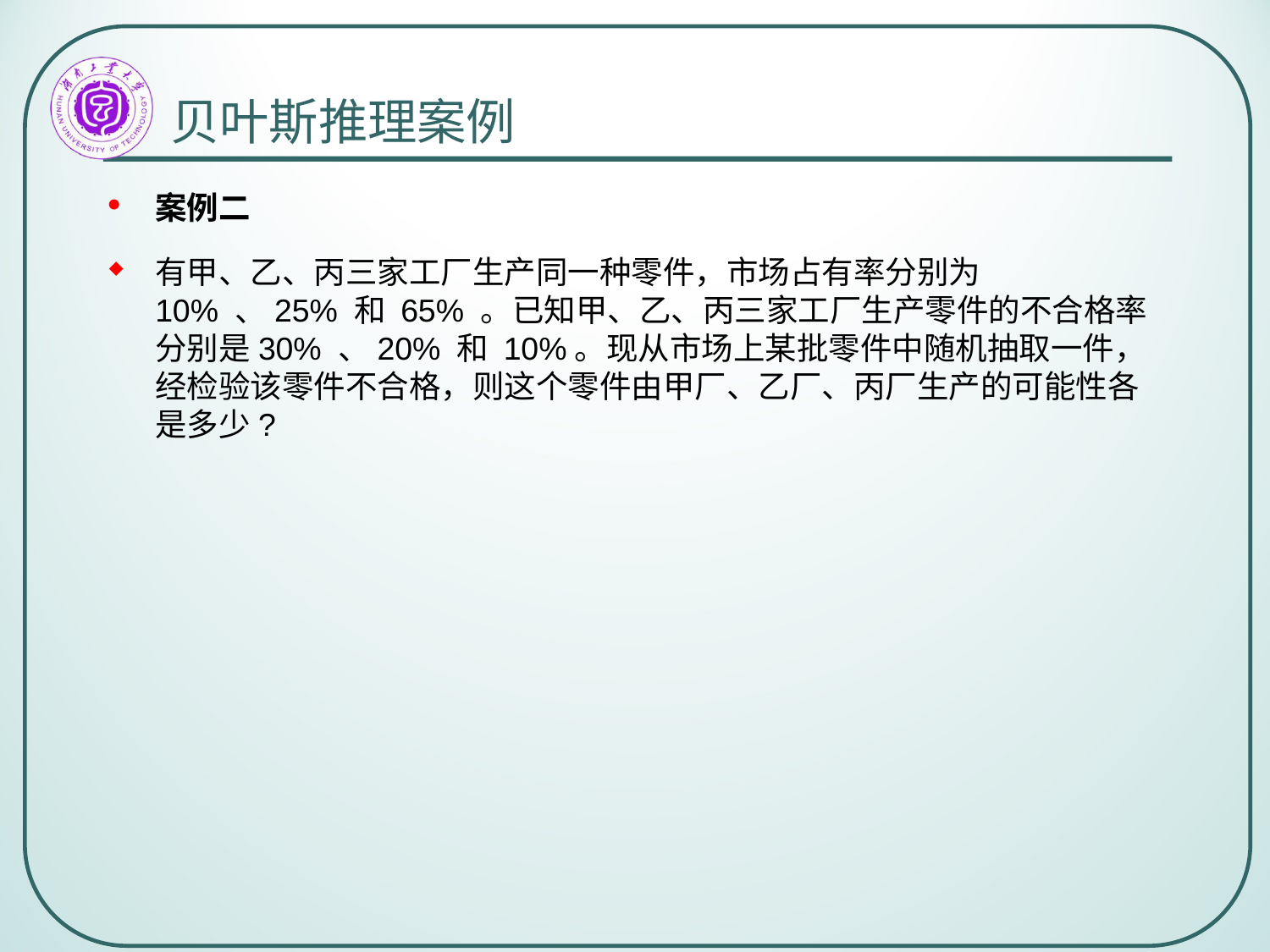

# 贝叶斯推理案例
案例二

有甲、乙、丙三家工厂生产同一种零件，市场占有率分别为 10% 、25% 和 65% 。已知甲、乙、丙三家工厂生产零件的不合格率分别是30% 、20% 和 10%。现从市场上某批零件中随机抽取一件，经检验该零件不合格，则这个零件由甲厂、乙厂、丙厂生产的可能性各是多少?